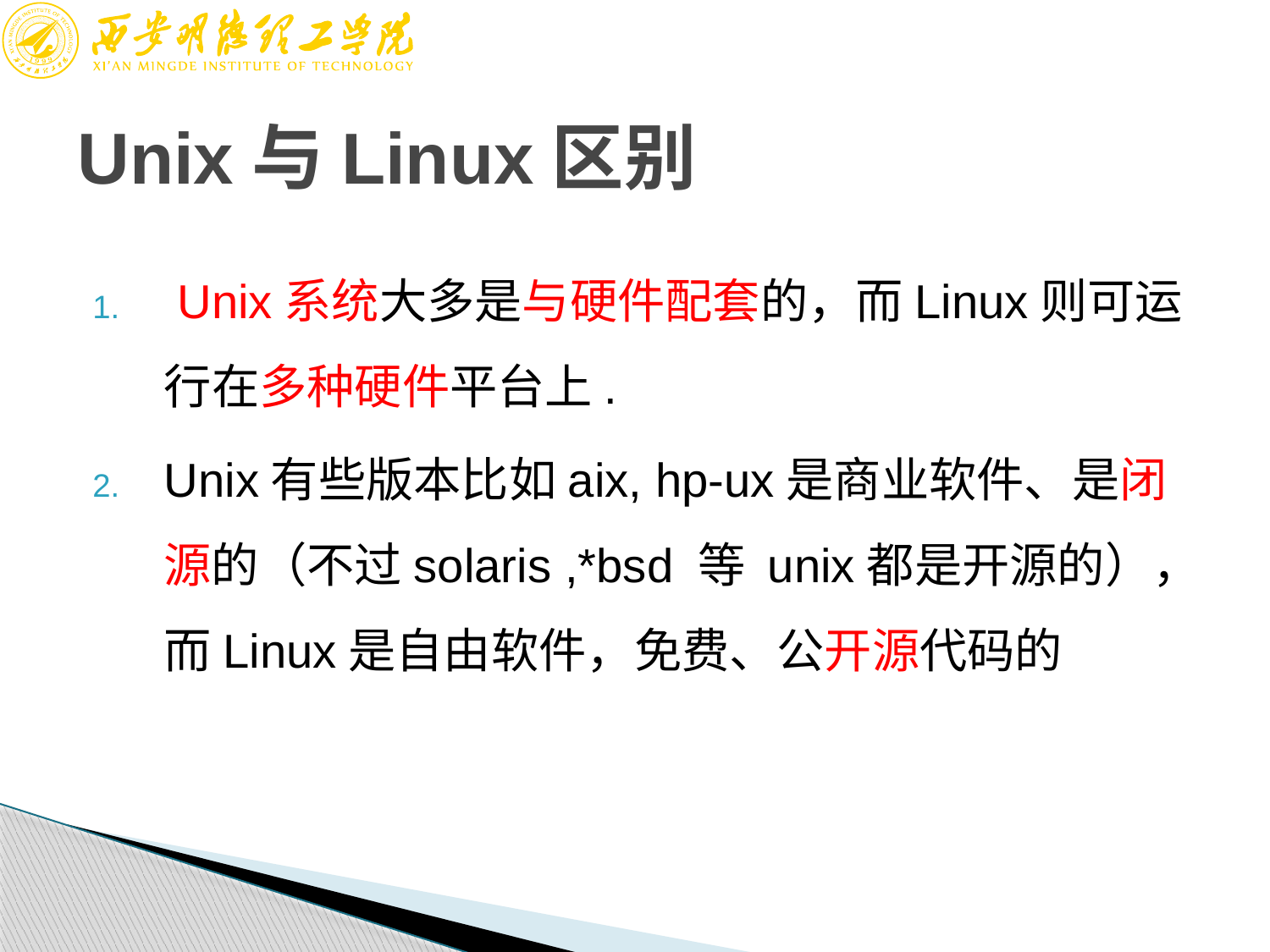

# Unix与Linux区别
 Unix系统大多是与硬件配套的，而Linux则可运行在多种硬件平台上.
Unix有些版本比如aix, hp-ux是商业软件、是闭源的（不过solaris ,*bsd 等 unix都是开源的），而Linux是自由软件，免费、公开源代码的